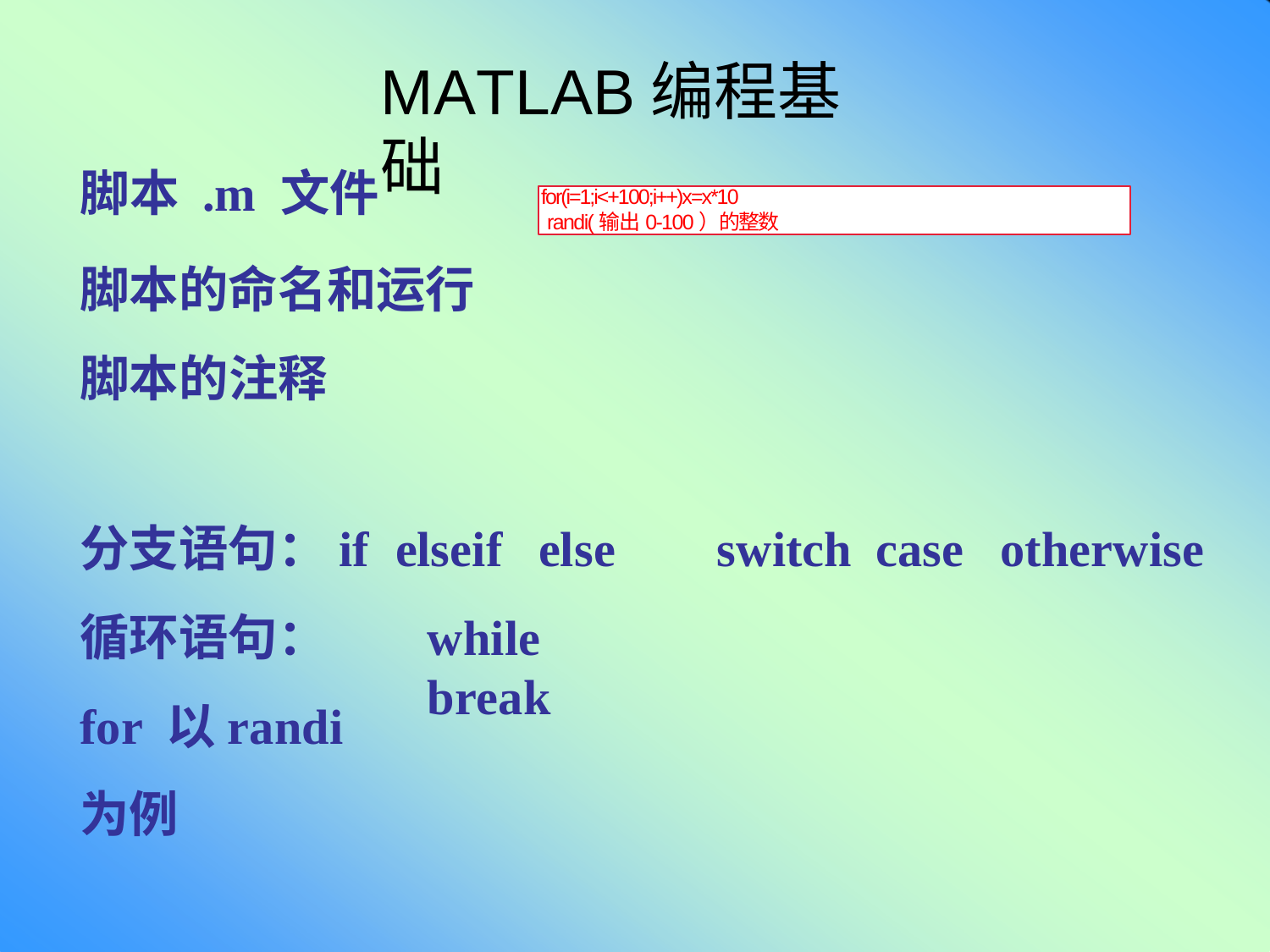

# MATLAB编程基础
脚本.m 文件
脚本的命名和运行 脚本的注释
for(i=1;i<+100;i++)x=x*10
 randi(输出0-100）的整数
分支语句：if  循环语句：for 以randi为例
elseif
else	switch	case	otherwise
while	break